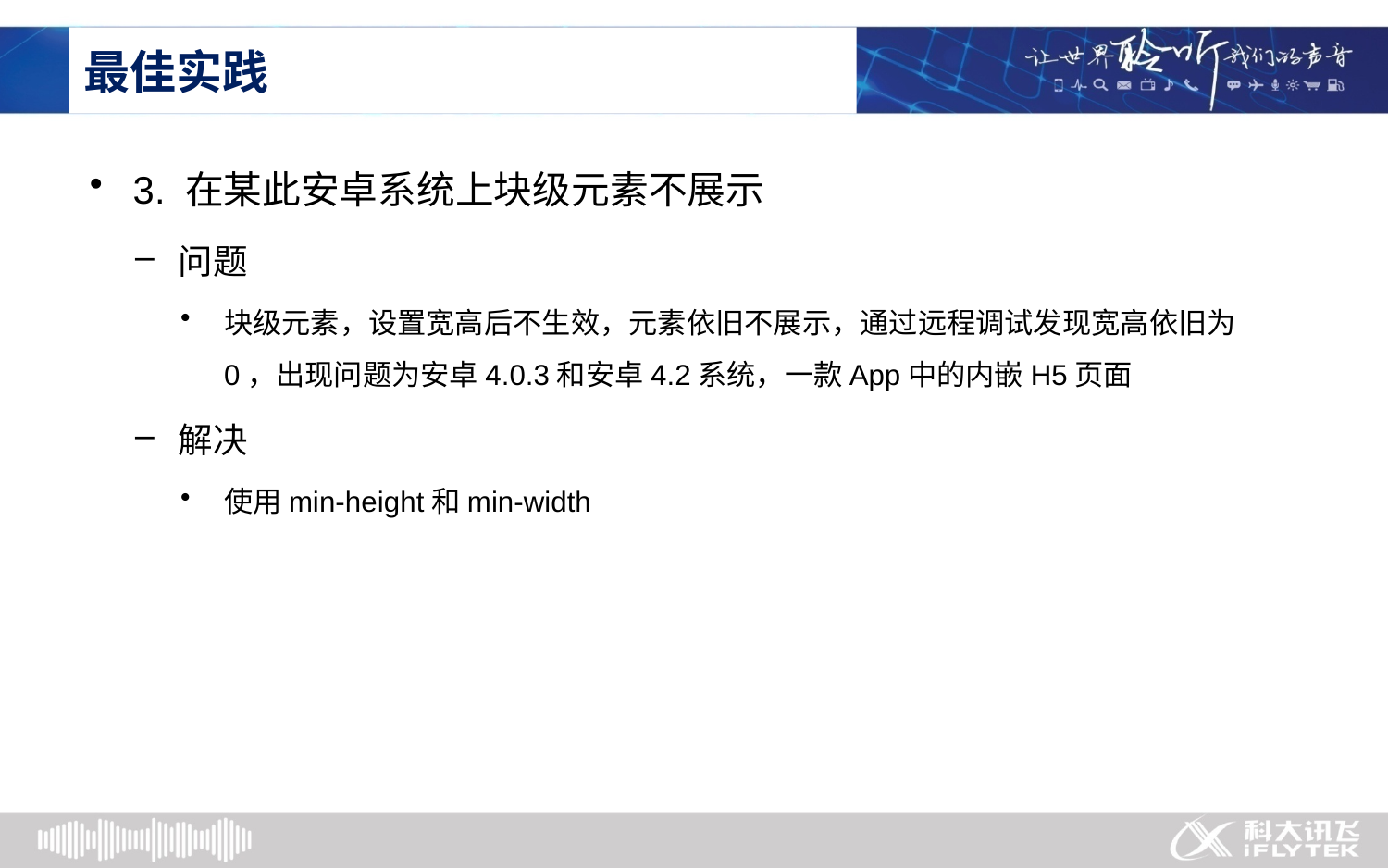

# 最佳实践
3. 在某此安卓系统上块级元素不展示
问题
块级元素，设置宽高后不生效，元素依旧不展示，通过远程调试发现宽高依旧为0，出现问题为安卓4.0.3和安卓4.2系统，一款App中的内嵌H5页面
解决
使用min-height和min-width